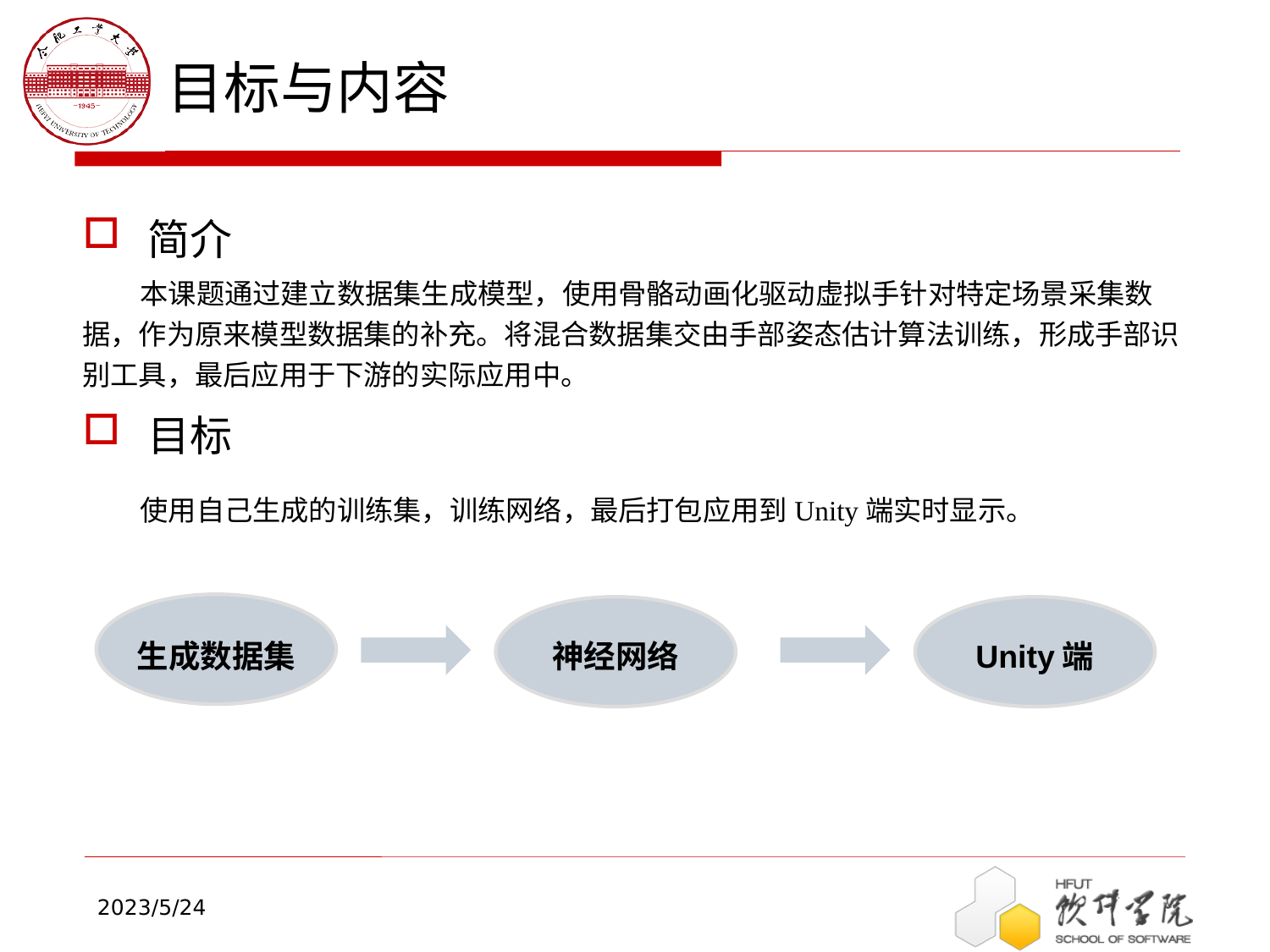

# 目标与内容
简介
        本课题通过建立数据集生成模型，使用骨骼动画化驱动虚拟手针对特定场景采集数据，作为原来模型数据集的补充。将混合数据集交由手部姿态估计算法训练，形成手部识别工具，最后应用于下游的实际应用中。
目标
        使用自己生成的训练集，训练网络，最后打包应用到Unity端实时显示。

生成数据集
神经网络
Unity端